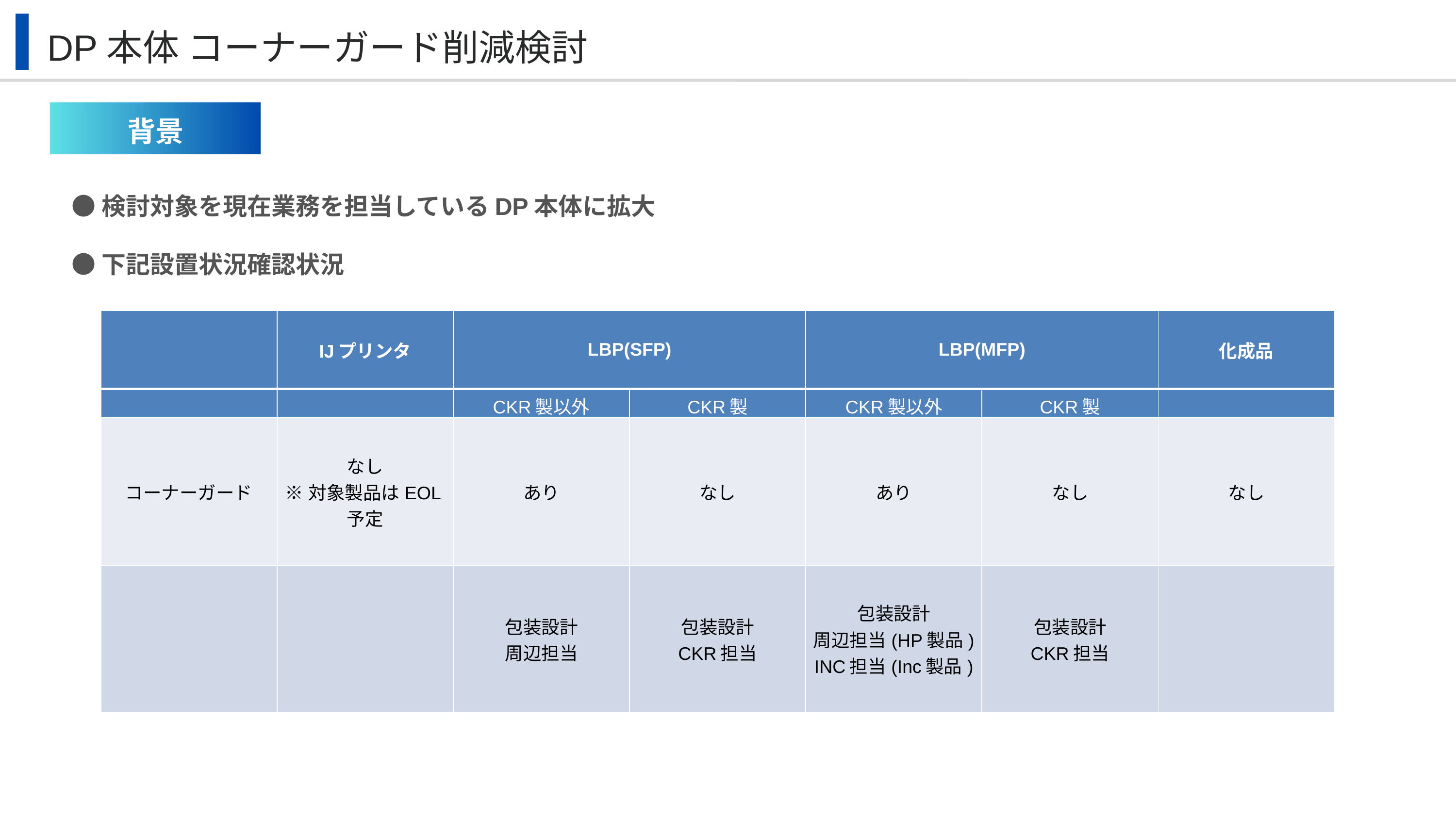

DP本体 コーナーガード削減検討

背景
●検討対象を現在業務を担当しているDP本体に拡大

●下記設置状況確認状況
|  | IJプリンタ | LBP(SFP) |  | LBP(MFP) |  | 化成品 |
| --- | --- | --- | --- | --- | --- | --- |
|  |  | CKR製以外 | CKR製 | CKR製以外 | CKR製 |  |
| コーナーガード | なし ※対象製品はEOL予定 | あり | なし | あり | なし | なし |
|  |  | 包装設計 周辺担当 | 包装設計 CKR担当 | 包装設計 周辺担当(HP製品) INC担当(Inc製品) | 包装設計 CKR担当 |  |